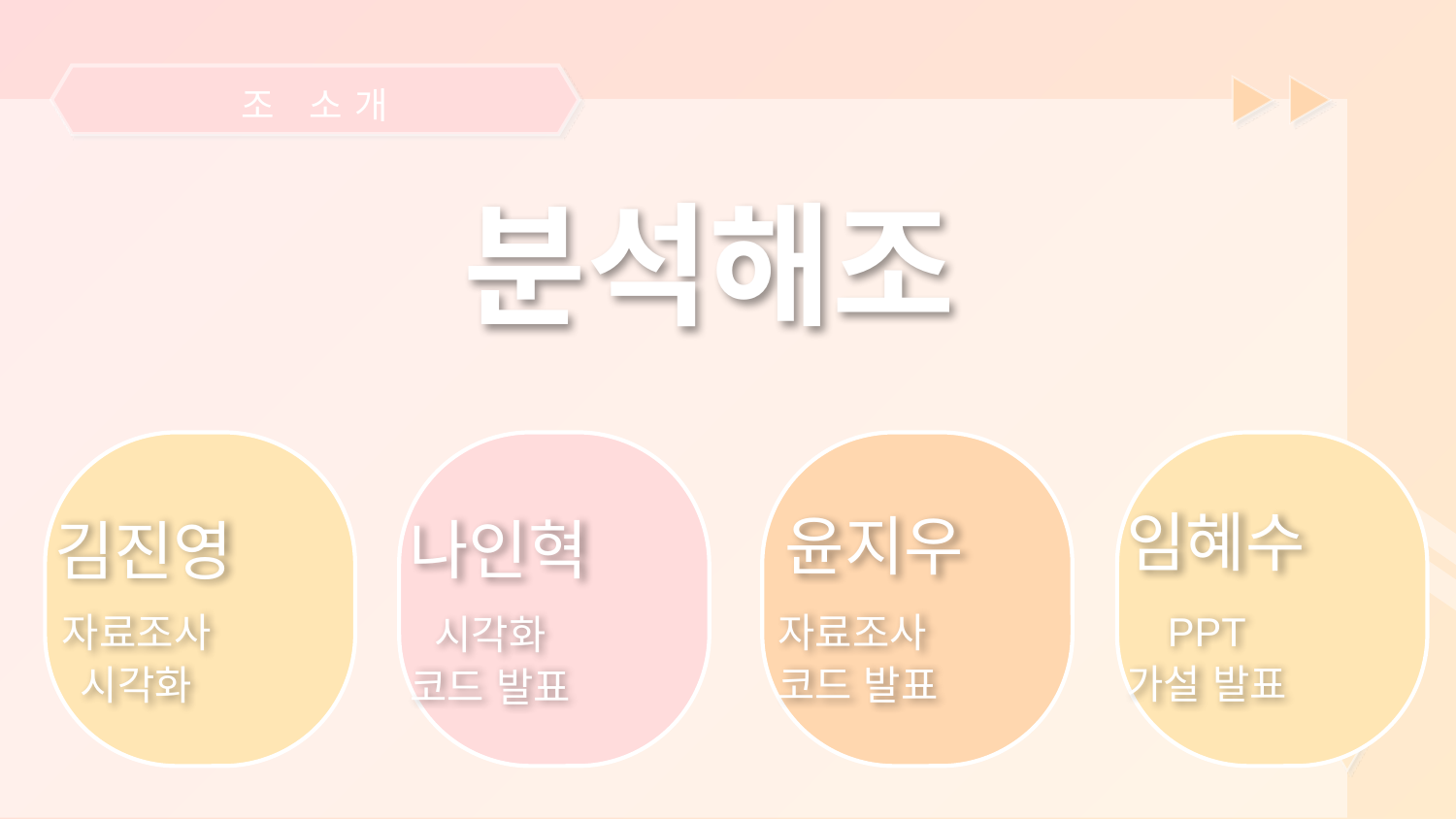

조 소개
분석해조

임혜수
나인혁
김진영
윤지우
PPT
자료조사
자료조사
시각화
가설 발표
시각화
코드 발표
코드 발표